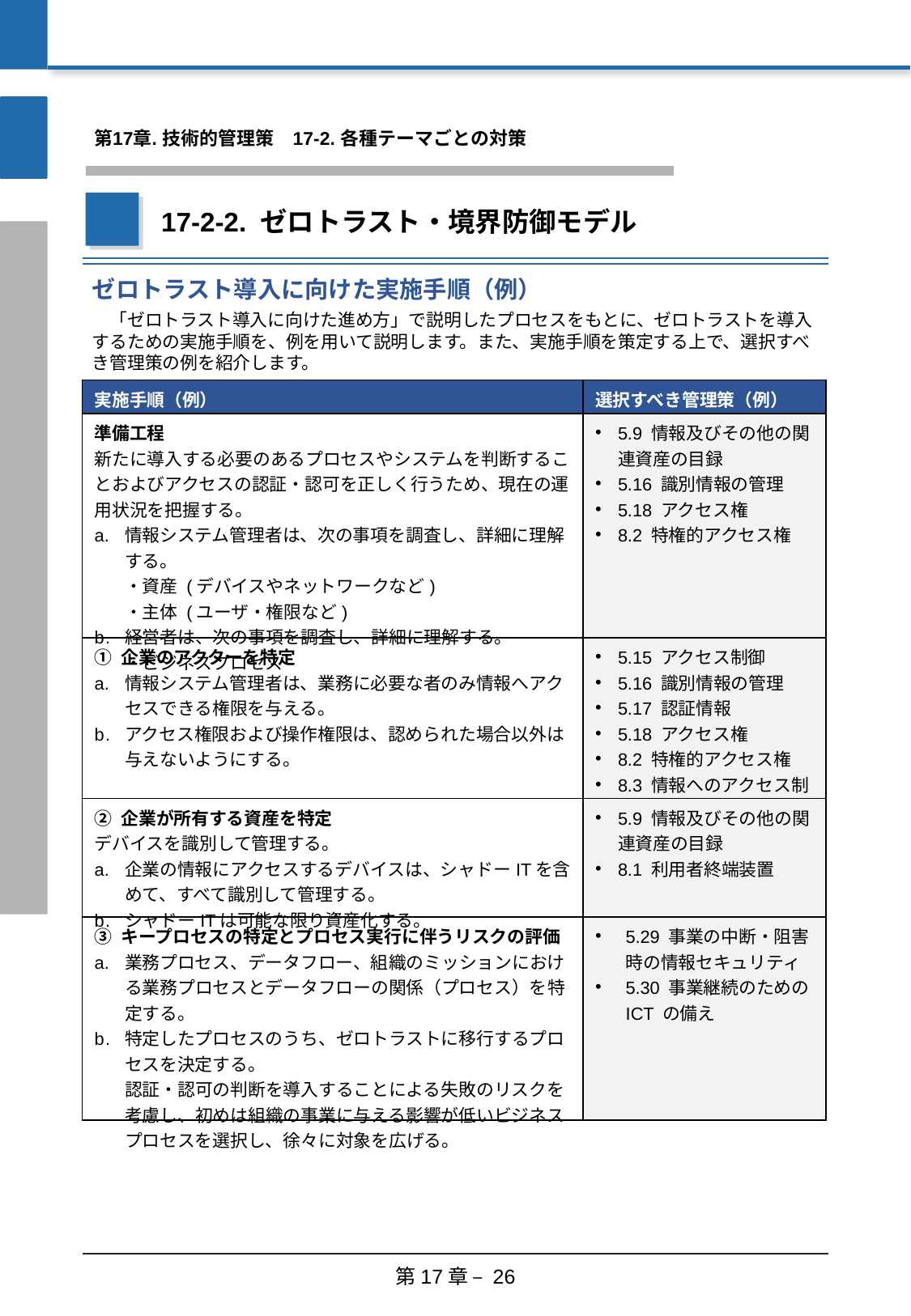

第17章. 技術的管理策
　17-2. 各種テーマごとの対策
17-2-2. ゼロトラスト・境界防御モデル
ゼロトラスト導入に向けた実施手順（例）
　「ゼロトラスト導入に向けた進め方」で説明したプロセスをもとに、ゼロトラストを導入するための実施手順を、例を用いて説明します。また、実施手順を策定する上で、選択すべき管理策の例を紹介します。
| 実施手順（例） | 選択すべき管理策（例） |
| --- | --- |
| 準備工程 新たに導入する必要のあるプロセスやシステムを判断することおよびアクセスの認証・認可を正しく行うため、現在の運用状況を把握する。 情報システム管理者は、次の事項を調査し、詳細に理解する。 ・資産 (デバイスやネットワークなど) ・主体 (ユーザ・権限など) 経営者は、次の事項を調査し、詳細に理解する。 ・ビジネスプロセス | 5.9 情報及びその他の関連資産の目録 5.16 識別情報の管理 5.18 アクセス権 8.2 特権的アクセス権 |
| ① 企業のアクターを特定 情報システム管理者は、業務に必要な者のみ情報へアクセスできる権限を与える。 アクセス権限および操作権限は、認められた場合以外は与えないようにする。 | 5.15 アクセス制御 5.16 識別情報の管理 5.17 認証情報 5.18 アクセス権 8.2 特権的アクセス権 8.3 情報へのアクセス制限 |
| ② 企業が所有する資産を特定 デバイスを識別して管理する。 企業の情報にアクセスするデバイスは、シャドーITを含めて、すべて識別して管理する。 シャドーITは可能な限り資産化する。 | 5.9 情報及びその他の関連資産の目録 8.1 利用者終端装置 |
| ③ キープロセスの特定とプロセス実行に伴うリスクの評価 業務プロセス、データフロー、組織のミッションにおける業務プロセスとデータフローの関係（プロセス）を特定する。 特定したプロセスのうち、ゼロトラストに移行するプロセスを決定する。 認証・認可の判断を導入することによる失敗のリスクを考慮し、初めは組織の事業に与える影響が低いビジネスプロセスを選択し、徐々に対象を広げる。 | 5.29 事業の中断・阻害時の情報セキュリティ 5.30 事業継続のためのICT の備え |
第17章 – 26